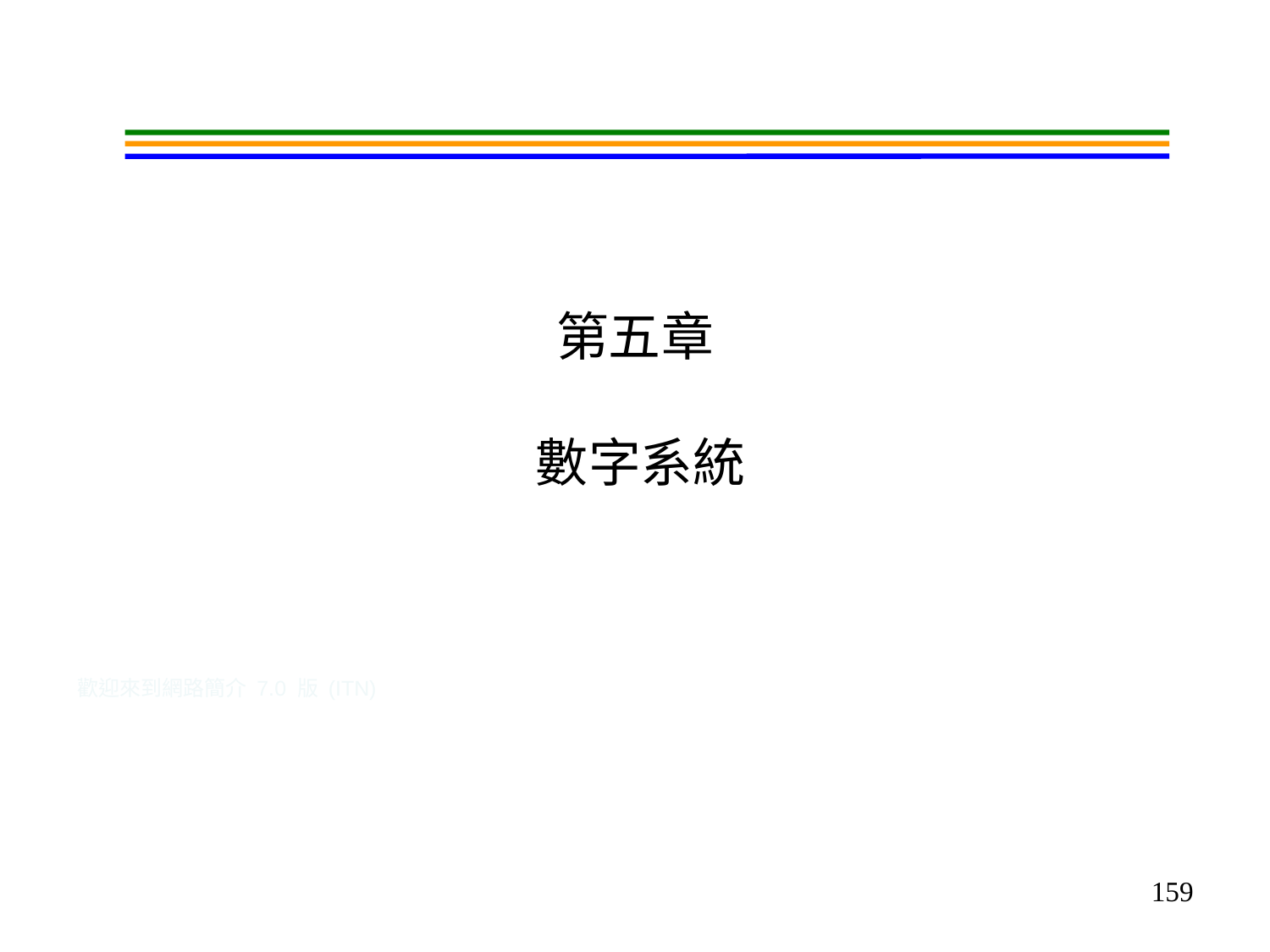

# 第五章 數字系統
歡迎來到網路簡介 7.0 版 (ITN)

159